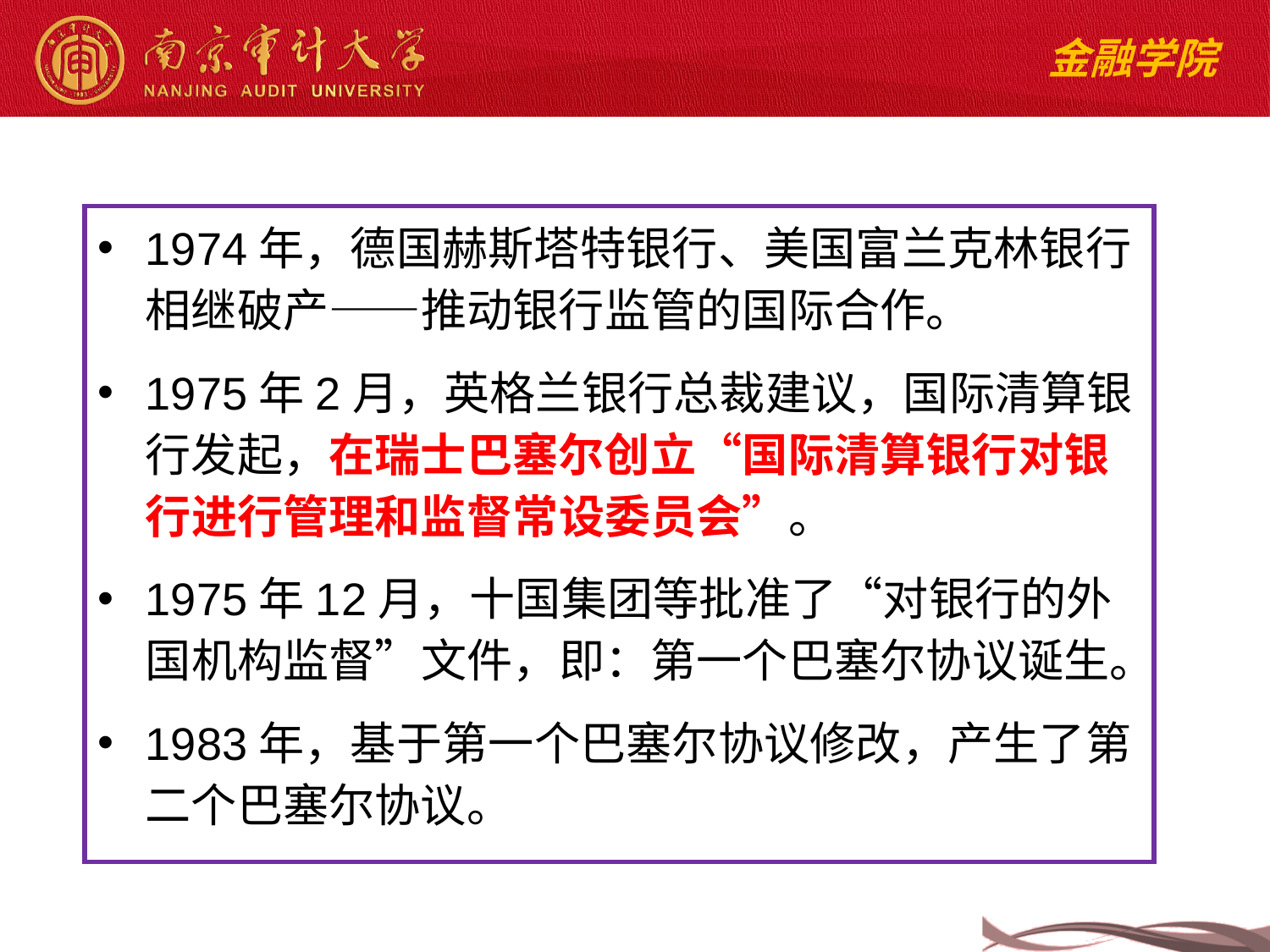

1974年，德国赫斯塔特银行、美国富兰克林银行相继破产——推动银行监管的国际合作。
1975年2月，英格兰银行总裁建议，国际清算银行发起，在瑞士巴塞尔创立“国际清算银行对银行进行管理和监督常设委员会”。
1975年12月，十国集团等批准了“对银行的外国机构监督”文件，即：第一个巴塞尔协议诞生。
1983年，基于第一个巴塞尔协议修改，产生了第二个巴塞尔协议。